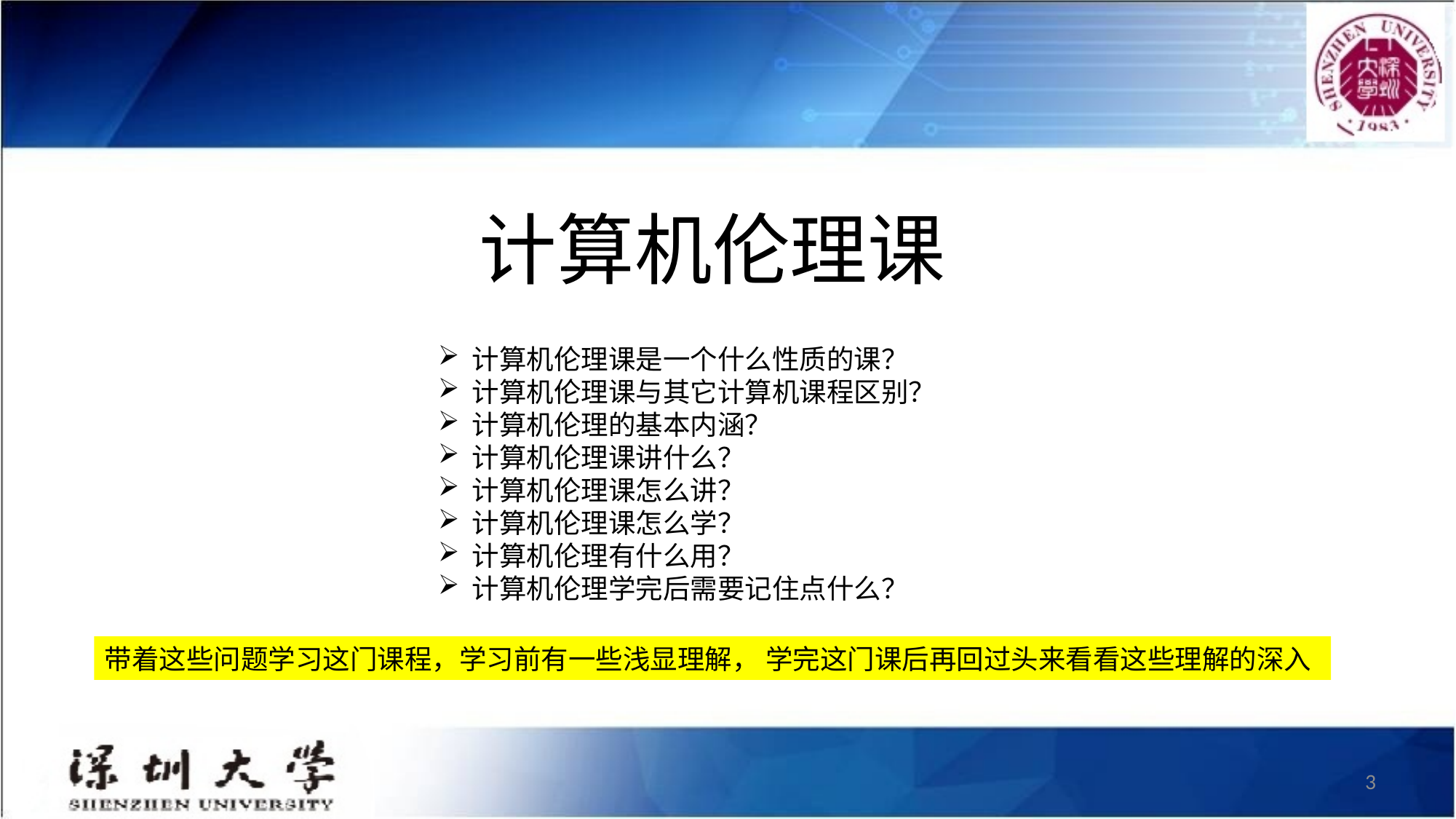

# 计算机伦理课

计算机伦理课是一个什么性质的课？
计算机伦理课与其它计算机课程区别？
计算机伦理的基本内涵？
计算机伦理课讲什么？
计算机伦理课怎么讲？
计算机伦理课怎么学？
计算机伦理有什么用？
计算机伦理学完后需要记住点什么？

带着这些问题学习这门课程，学习前有一些浅显理解， 学完这门课后再回过头来看看这些理解的深入
3